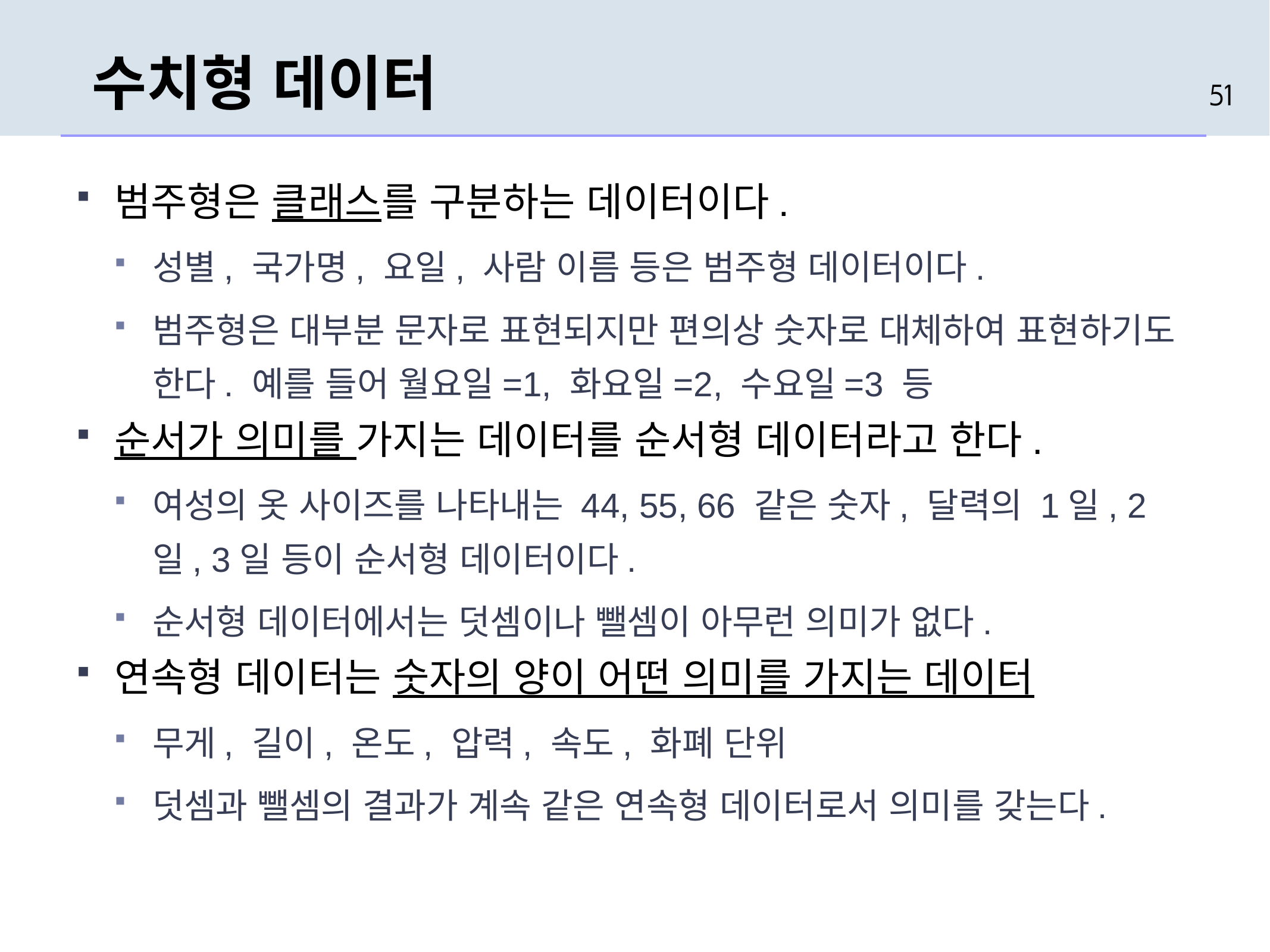

# 수치형 데이터
51
범주형은 클래스를 구분하는 데이터이다.
성별, 국가명, 요일, 사람 이름 등은 범주형 데이터이다.
범주형은 대부분 문자로 표현되지만 편의상 숫자로 대체하여 표현하기도 한다. 예를 들어 월요일=1, 화요일=2, 수요일=3 등
순서가 의미를 가지는 데이터를 순서형 데이터라고 한다.
여성의 옷 사이즈를 나타내는 44, 55, 66 같은 숫자, 달력의 1일, 2일, 3일 등이 순서형 데이터이다.
순서형 데이터에서는 덧셈이나 뺄셈이 아무런 의미가 없다.
연속형 데이터는 숫자의 양이 어떤 의미를 가지는 데이터
무게, 길이, 온도, 압력, 속도, 화폐 단위
덧셈과 뺄셈의 결과가 계속 같은 연속형 데이터로서 의미를 갖는다.